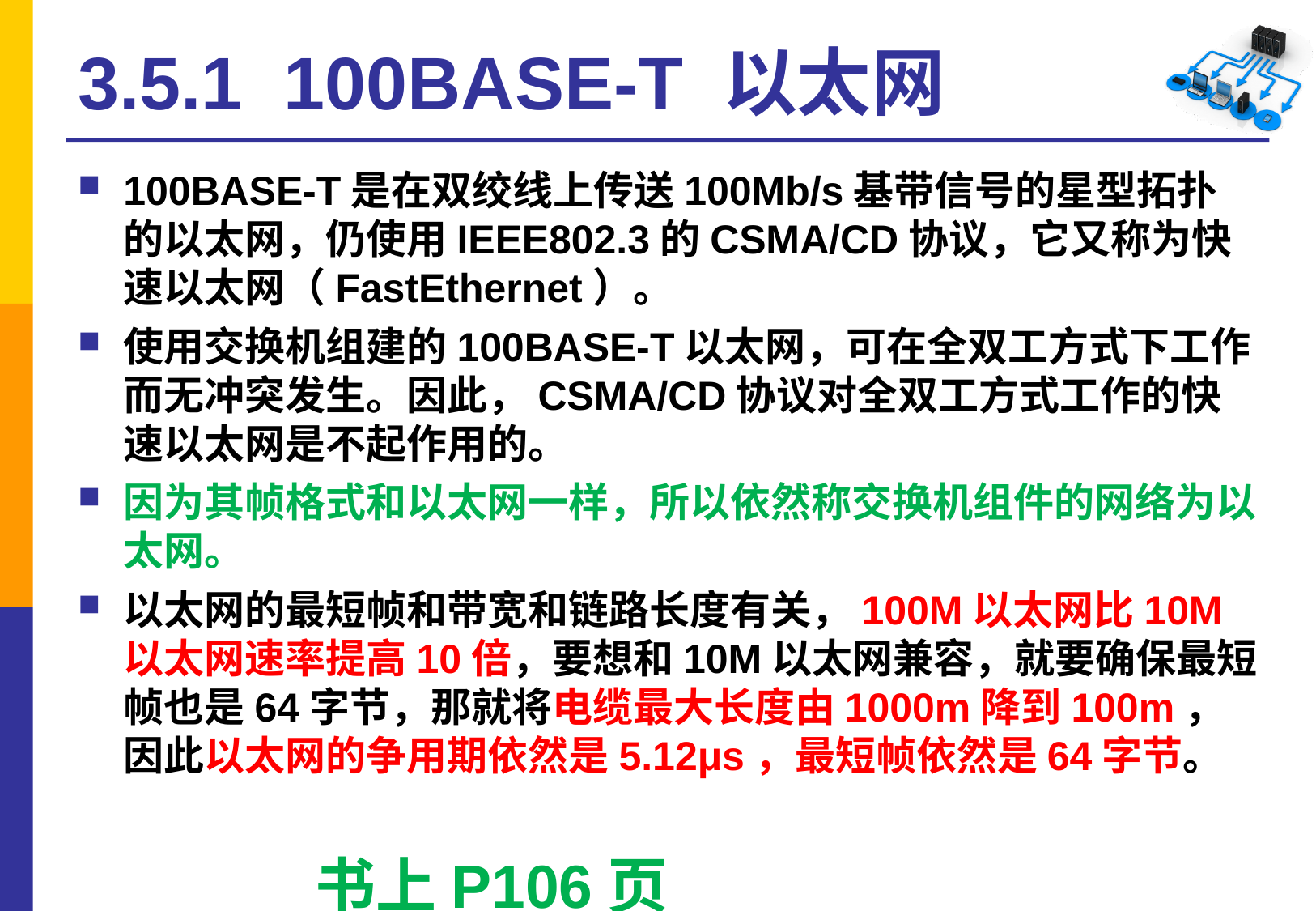

# 3.5.1  100BASE-T 以太网
100BASE-T是在双绞线上传送100Mb/s基带信号的星型拓扑的以太网，仍使用IEEE802.3的CSMA/CD协议，它又称为快速以太网（FastEthernet）。
使用交换机组建的100BASE-T以太网，可在全双工方式下工作而无冲突发生。因此，CSMA/CD协议对全双工方式工作的快速以太网是不起作用的。
因为其帧格式和以太网一样，所以依然称交换机组件的网络为以太网。
以太网的最短帧和带宽和链路长度有关，100M以太网比10M以太网速率提高10倍，要想和10M以太网兼容，就要确保最短帧也是64字节，那就将电缆最大长度由1000m降到100m，因此以太网的争用期依然是5.12μs，最短帧依然是64字节。

                         书上P106页